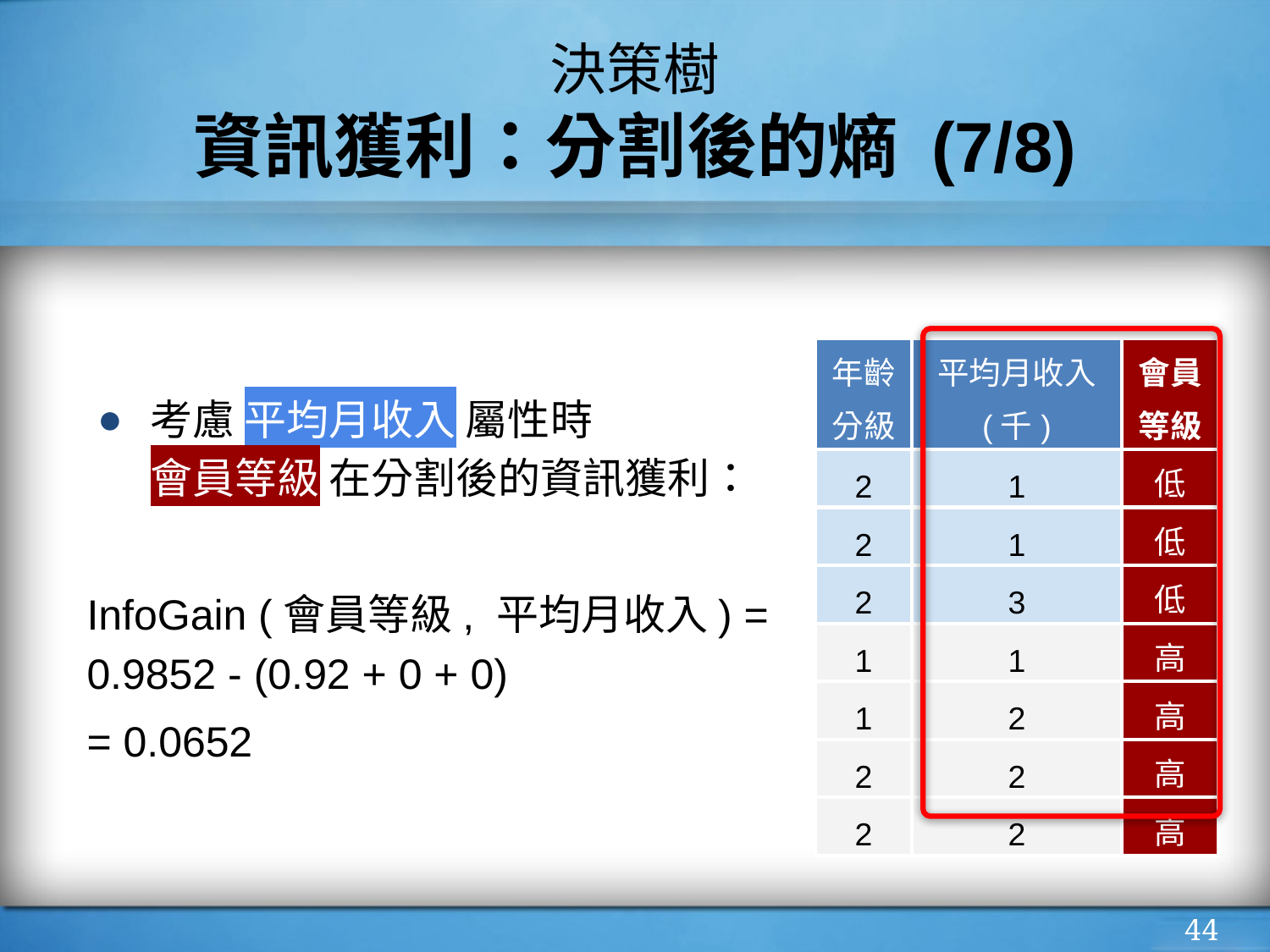

# 決策樹
資訊獲利：分割後的熵 (7/8)
考慮 平均月收入 屬性時
會員等級 在分割後的資訊獲利：

InfoGain (會員等級, 平均月收入) = 0.9852 - (0.92 + 0 + 0)
= 0.0652

| 年齡 分級 | 平均月收入 (千) | 會員等級 |
| --- | --- | --- |
| 2 | 1 | 低 |
| 2 | 1 | 低 |
| 2 | 3 | 低 |
| 1 | 1 | 高 |
| 1 | 2 | 高 |
| 2 | 2 | 高 |
| 2 | 2 | 高 |
44